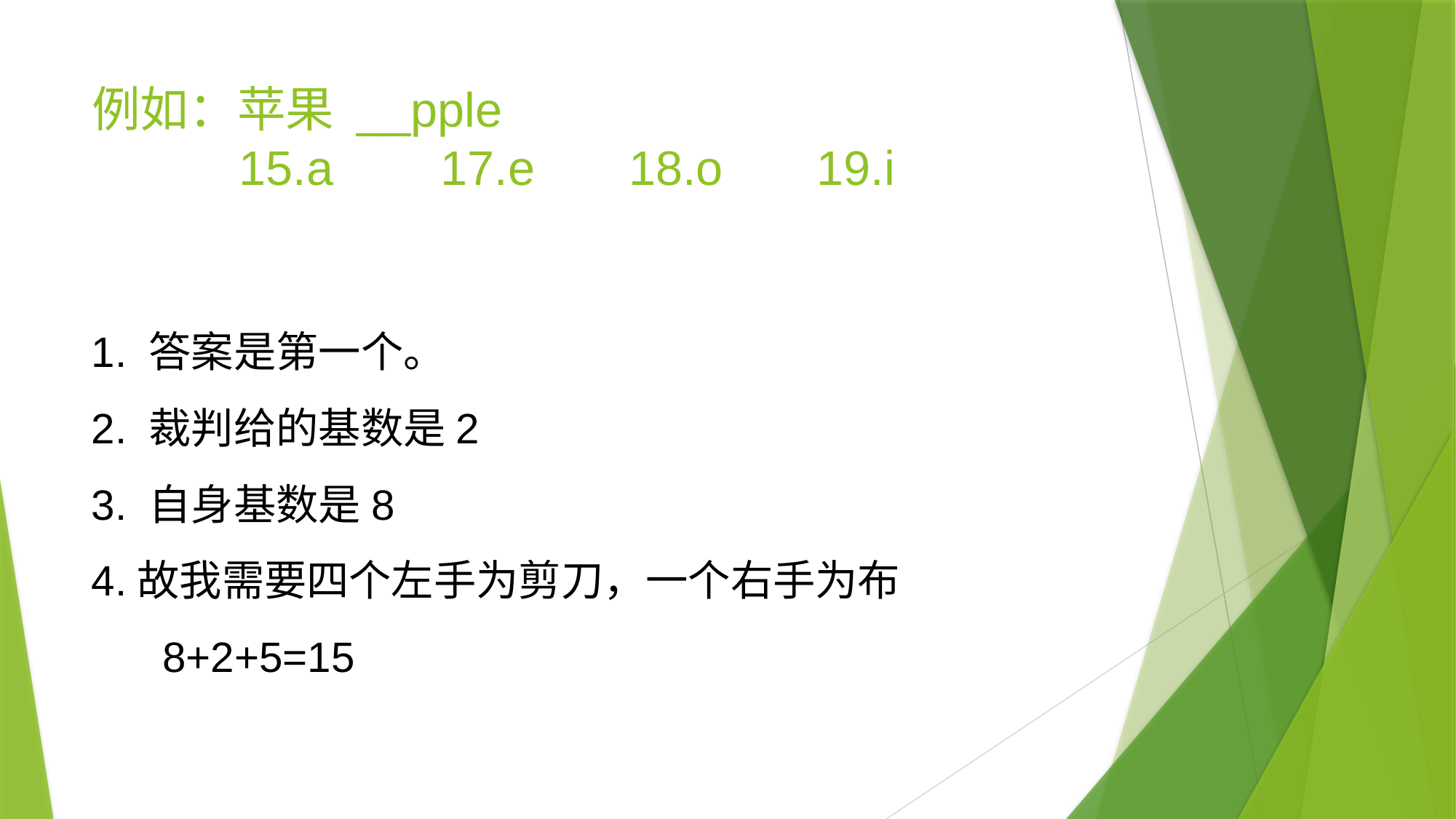

# 例如：苹果 __pple 15.a        17.e       18.o       19.i
1. 答案是第一个。
2. 裁判给的基数是2
3. 自身基数是8
4.故我需要四个左手为剪刀，一个右手为布
      8+2+5=15